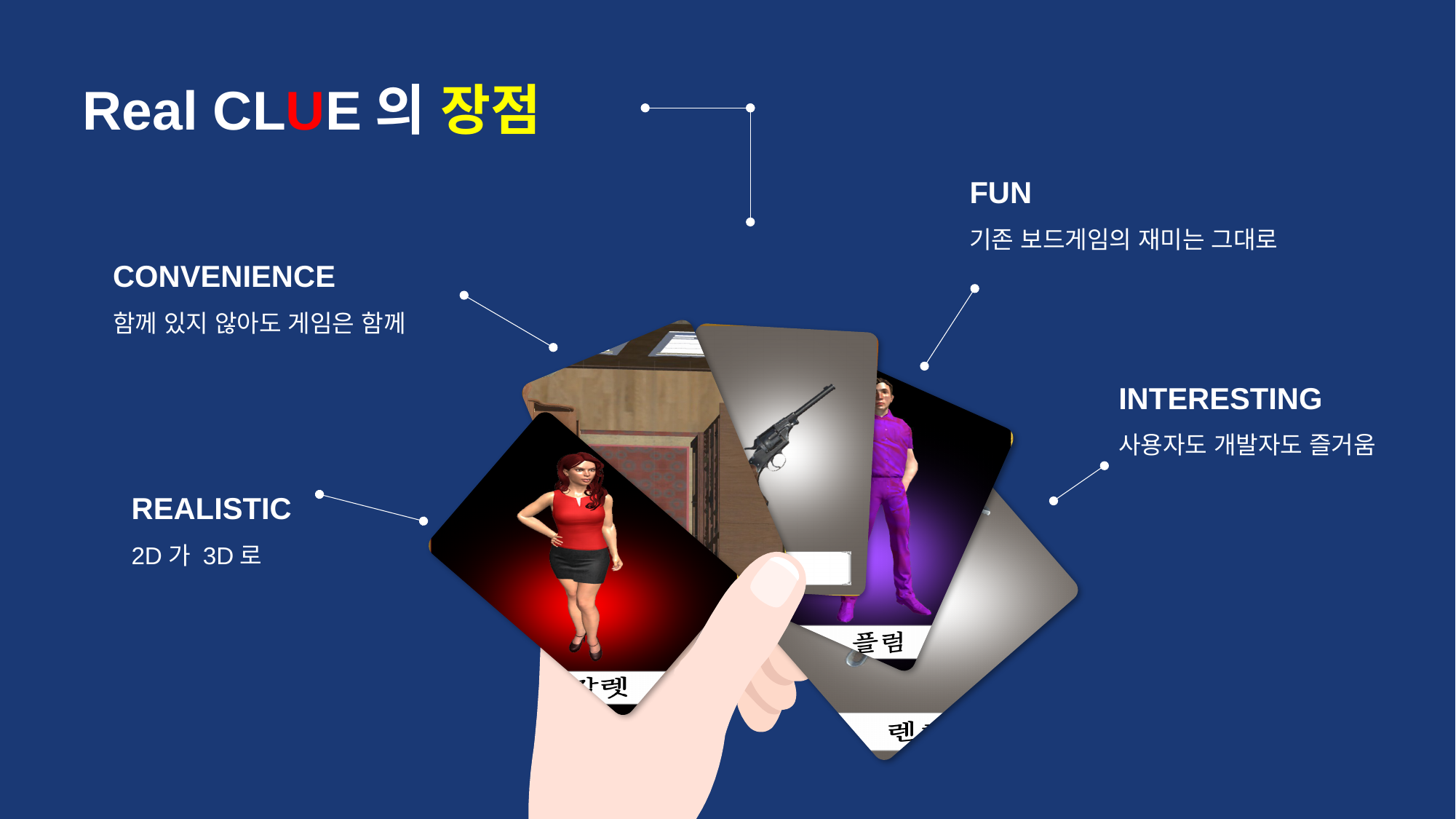

Real CLUE의 장점
FUN
기존 보드게임의 재미는 그대로
CONVENIENCE
함께 있지 않아도 게임은 함께

INTERESTING
사용자도 개발자도 즐거움

REALISTIC
2D가 3D로